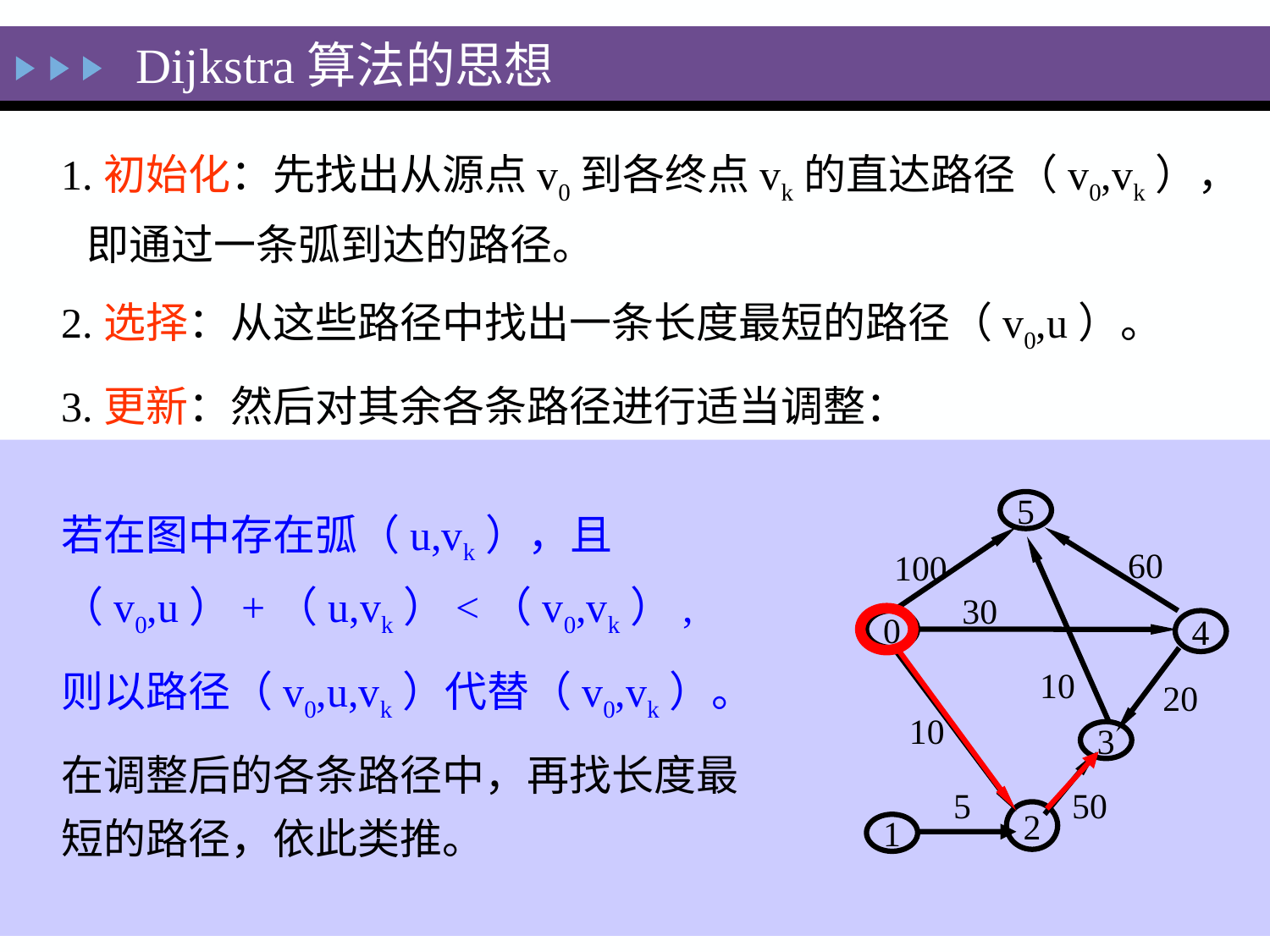

Dijkstra算法的思想
1.初始化：先找出从源点v0到各终点vk的直达路径（v0,vk），即通过一条弧到达的路径。
2.选择：从这些路径中找出一条长度最短的路径（v0,u）。
3.更新：然后对其余各条路径进行适当调整：

若在图中存在弧（u,vk），且（v0,u）+（u,vk）<（v0,vk）,
则以路径（v0,u,vk）代替（v0,vk）。
在调整后的各条路径中，再找长度最短的路径，依此类推。
5

60
100
30
0
4

10
20
10
3

50
5
2
1